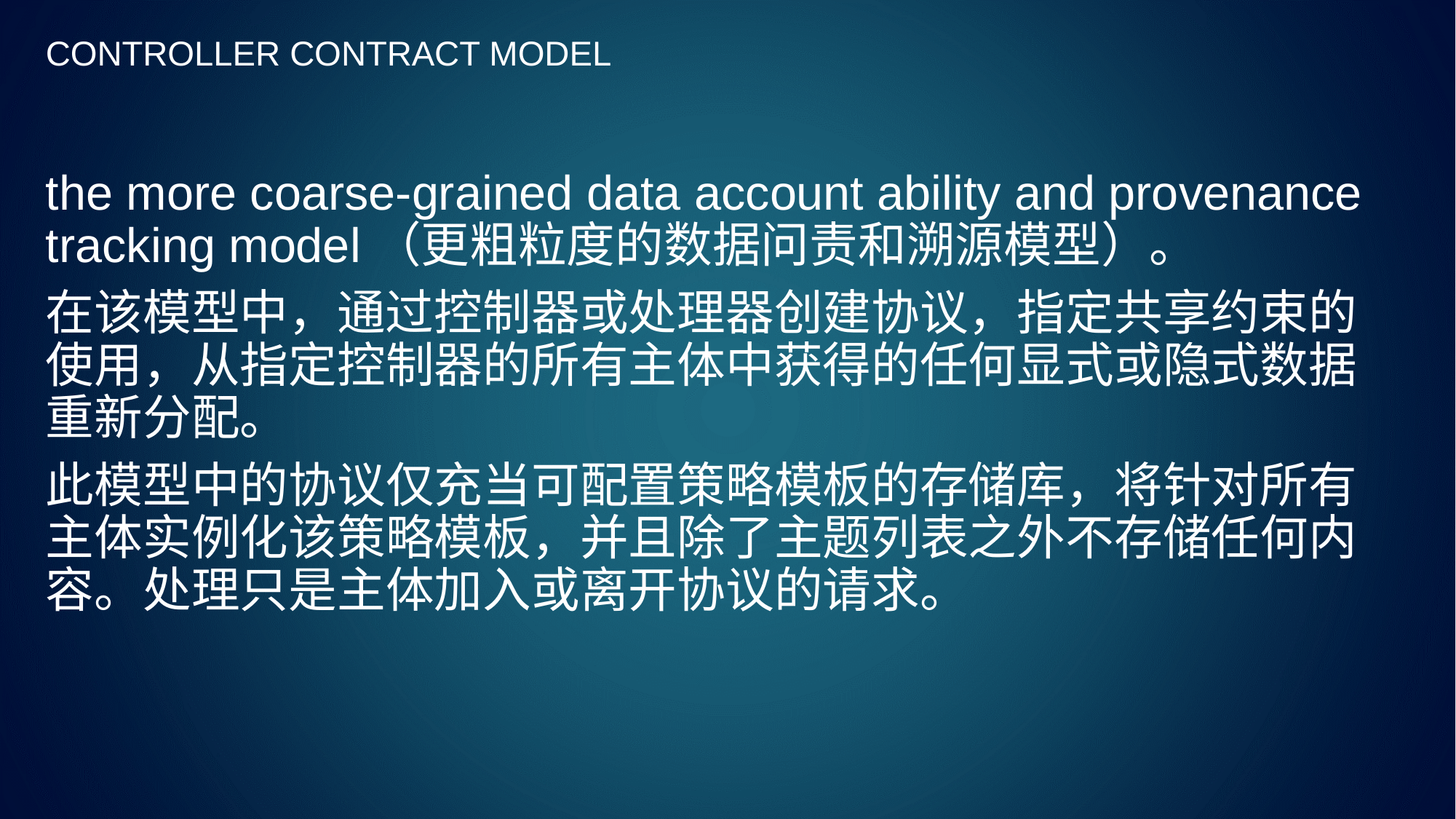

# CONTROLLER CONTRACT MODEL
the more coarse-grained data account ability and provenance tracking model（更粗粒度的数据问责和溯源模型）。
在该模型中，通过控制器或处理器创建协议，指定共享约束的使用，从指定控制器的所有主体中获得的任何显式或隐式数据重新分配。
此模型中的协议仅充当可配置策略模板的存储库，将针对所有主体实例化该策略模板，并且除了主题列表之外不存储任何内容。处理只是主体加入或离开协议的请求。